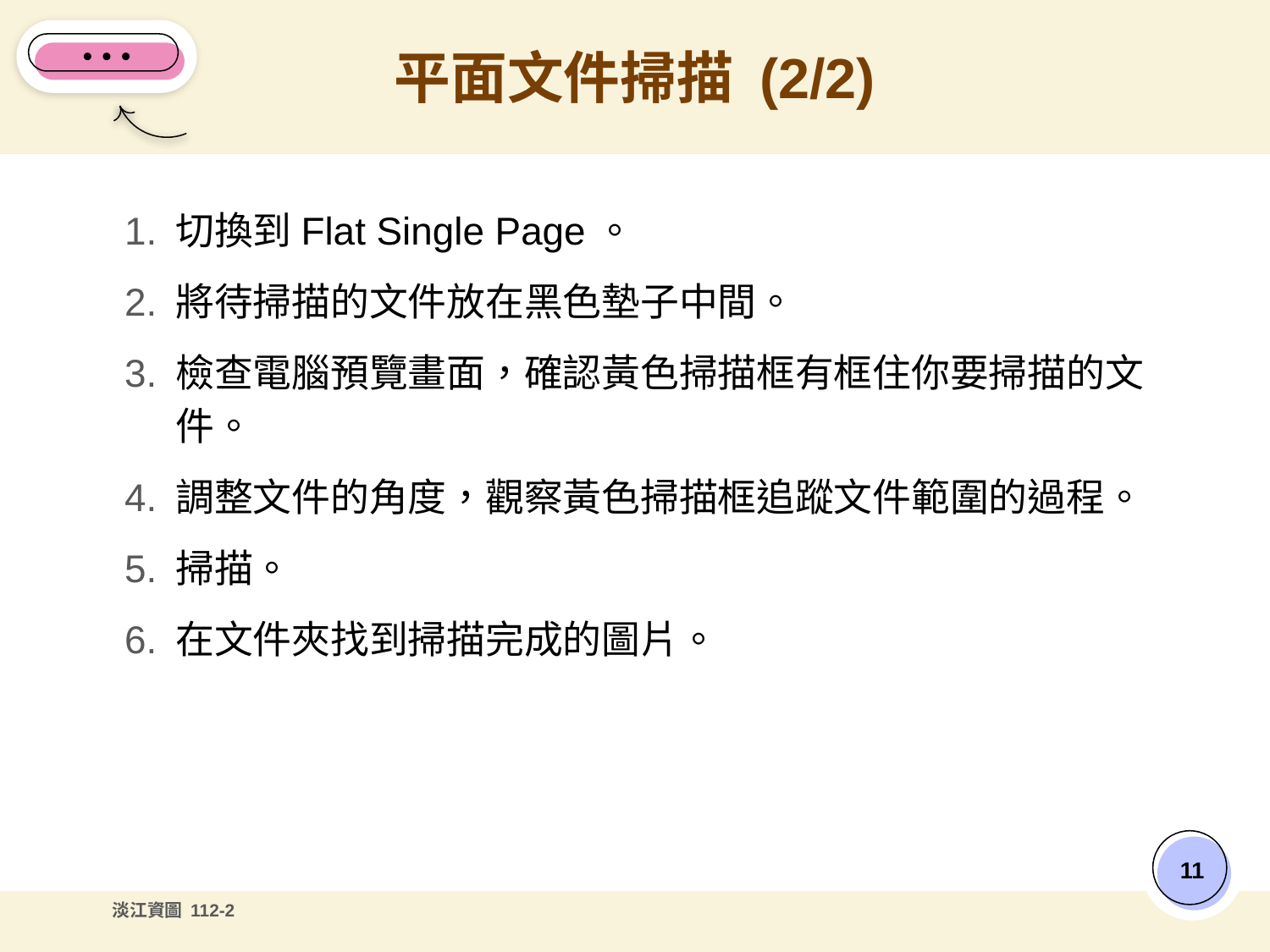

# 平面文件掃描 (2/2)
切換到Flat Single Page。
將待掃描的文件放在黑色墊子中間。
檢查電腦預覽畫面，確認黃色掃描框有框住你要掃描的文件。
調整文件的角度，觀察黃色掃描框追蹤文件範圍的過程。
掃描。
在文件夾找到掃描完成的圖片。
11